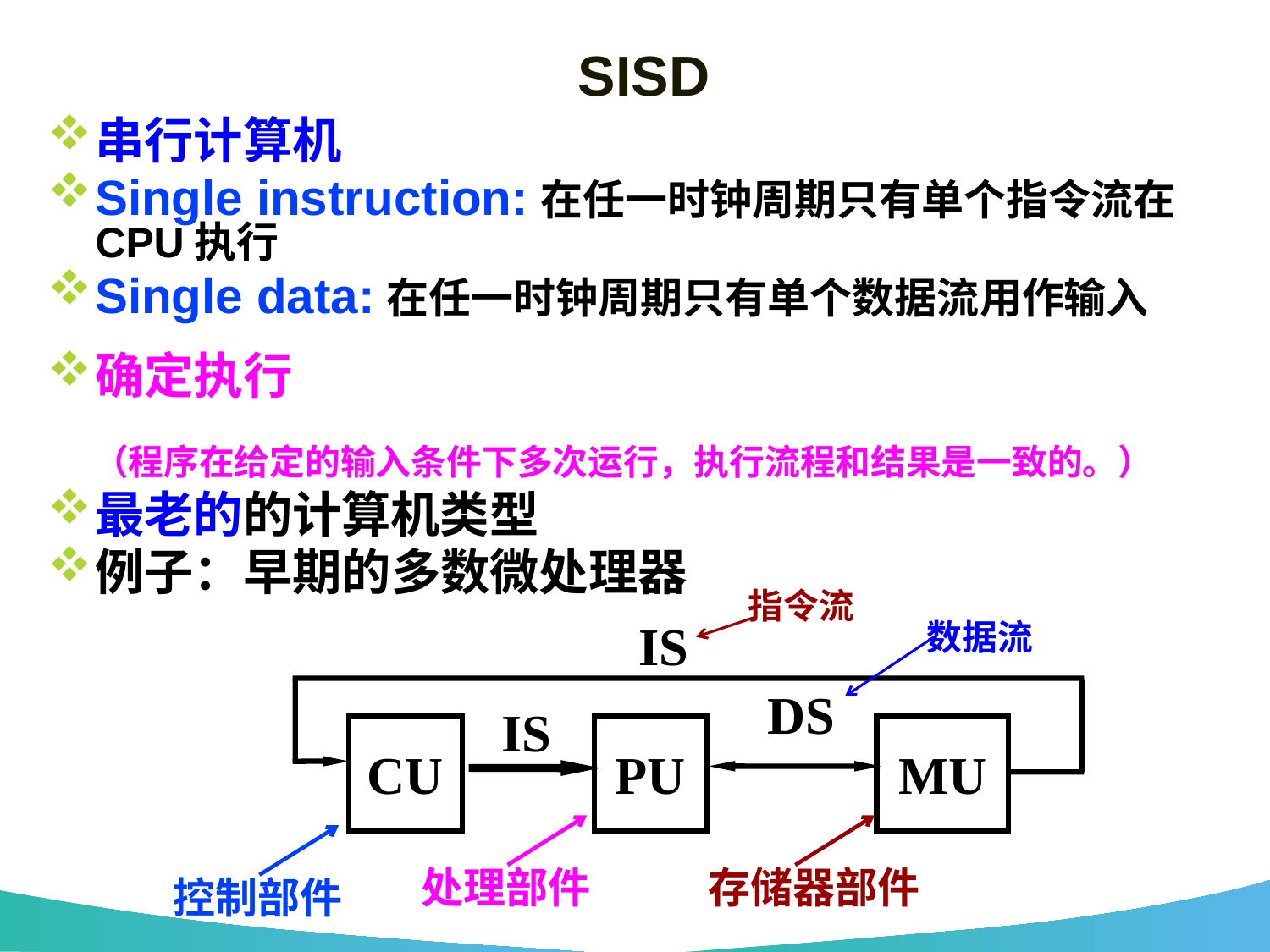

# SISD
串行计算机
Single instruction:在任一时钟周期只有单个指令流在CPU执行
Single data:在任一时钟周期只有单个数据流用作输入
确定执行
   （程序在给定的输入条件下多次运行，执行流程和结果是一致的。）
最老的的计算机类型
例子：早期的多数微处理器
指令流
IS
DS
IS

数据流

CU
PU
MU

处理部件
存储器部件
控制部件